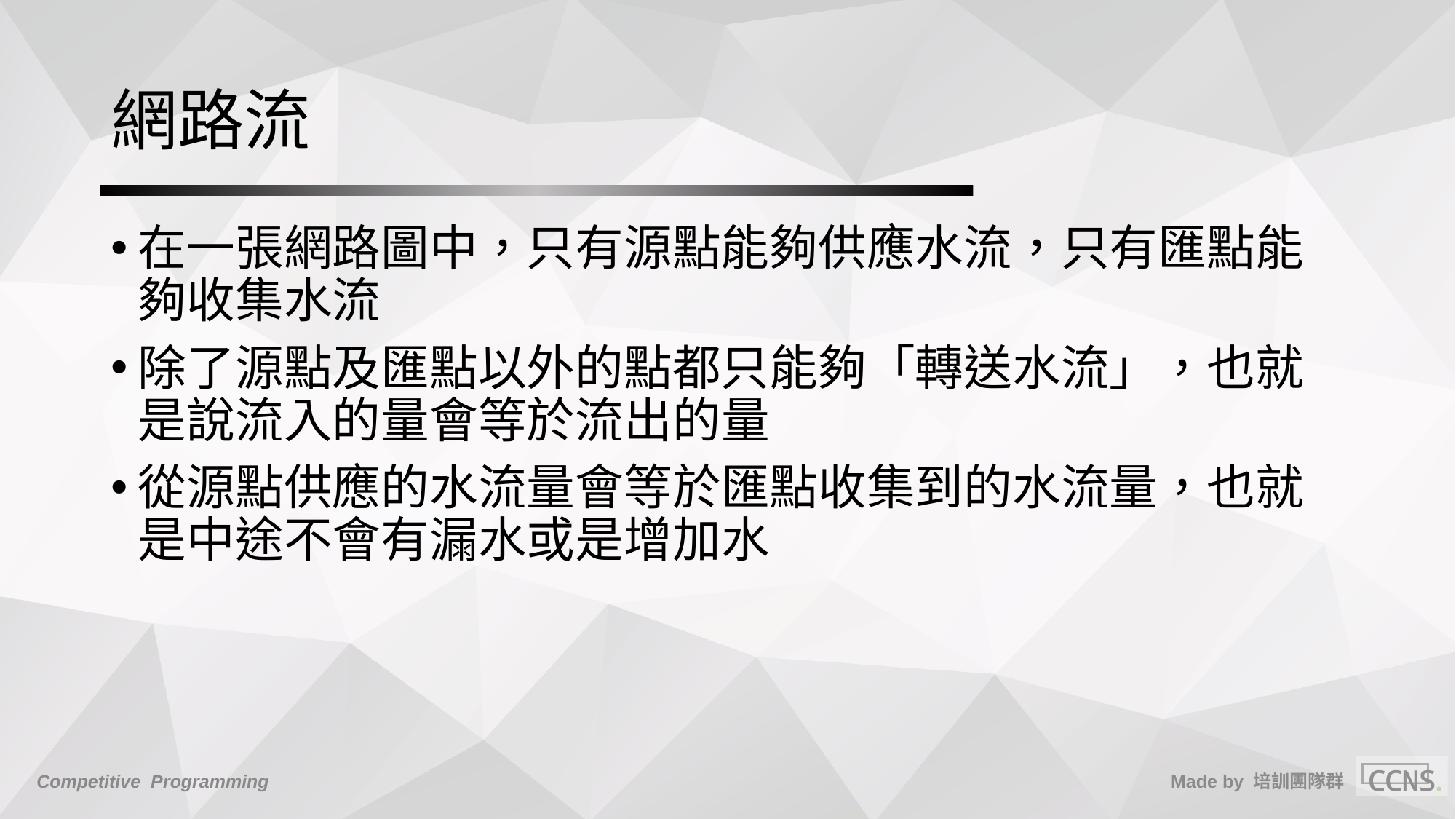

# 網路流
在一張網路圖中，只有源點能夠供應水流，只有匯點能夠收集水流
除了源點及匯點以外的點都只能夠「轉送水流」，也就是說流入的量會等於流出的量
從源點供應的水流量會等於匯點收集到的水流量，也就是中途不會有漏水或是增加水